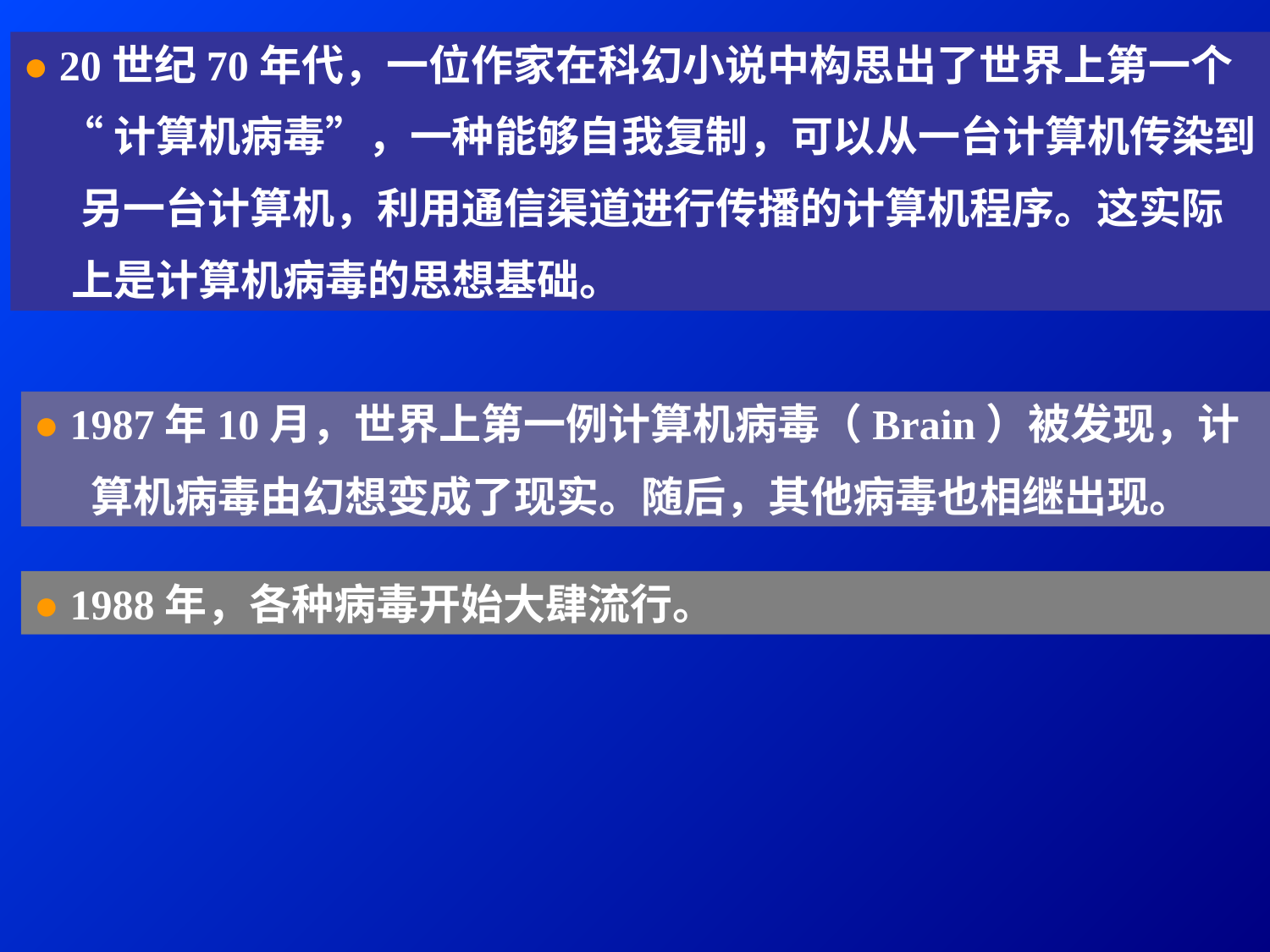

● 20世纪70年代，一位作家在科幻小说中构思出了世界上第一个
    “计算机病毒”，一种能够自我复制，可以从一台计算机传染到
     另一台计算机，利用通信渠道进行传播的计算机程序。这实际
    上是计算机病毒的思想基础。
● 1987年10月，世界上第一例计算机病毒（Brain）被发现，计
     算机病毒由幻想变成了现实。随后，其他病毒也相继出现。
● 1988年，各种病毒开始大肆流行。